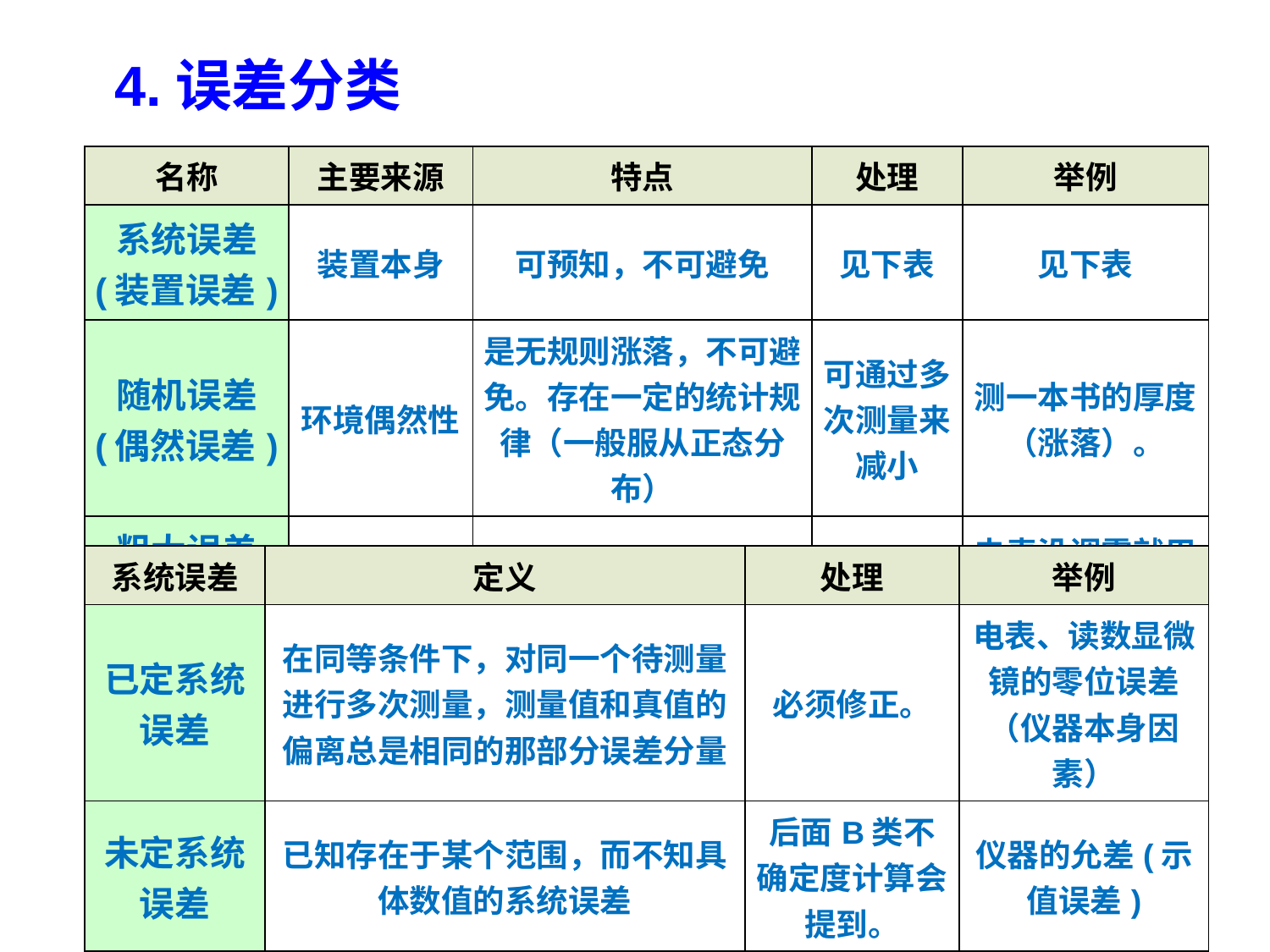

4.误差分类
| 名称 | 主要来源 | 特点 | 处理 | 举例 |
| --- | --- | --- | --- | --- |
| 系统误差 (装置误差) | 装置本身 | 可预知，不可避免 | 见下表 | 见下表 |
| 随机误差 (偶然误差) | 环境偶然性 | 是无规则涨落，不可避免。存在一定的统计规律（一般服从正态分布） | 可通过多次测量来减小 | 测一本书的厚度（涨落）。 |
| 粗大误差 (过失误差) | 粗心大意 | 可避免 | 尽量避免 | 电表没调零就用。 读错写错数据。 |
| 系统误差 | 定义 | 处理 | 举例 |
| --- | --- | --- | --- |
| 已定系统误差 | 在同等条件下，对同一个待测量进行多次测量，测量值和真值的偏离总是相同的那部分误差分量 | 必须修正。 | 电表、读数显微镜的零位误差（仪器本身因素） |
| 未定系统误差 | 已知存在于某个范围，而不知具体数值的系统误差 | 后面B类不确定度计算会提到。 | 仪器的允差(示值误差) |
43